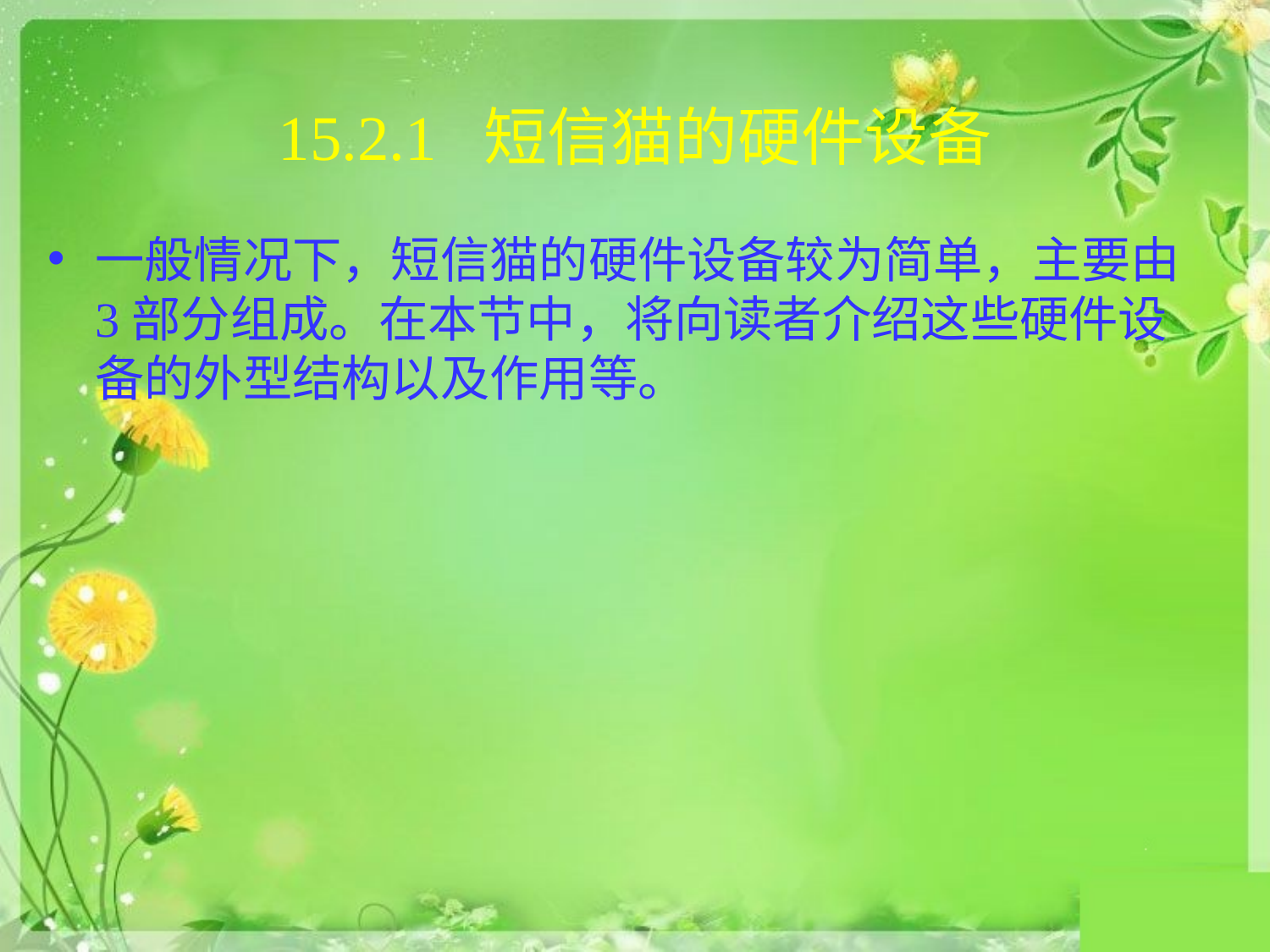

# 15.2.1  短信猫的硬件设备
一般情况下，短信猫的硬件设备较为简单，主要由3部分组成。在本节中，将向读者介绍这些硬件设备的外型结构以及作用等。